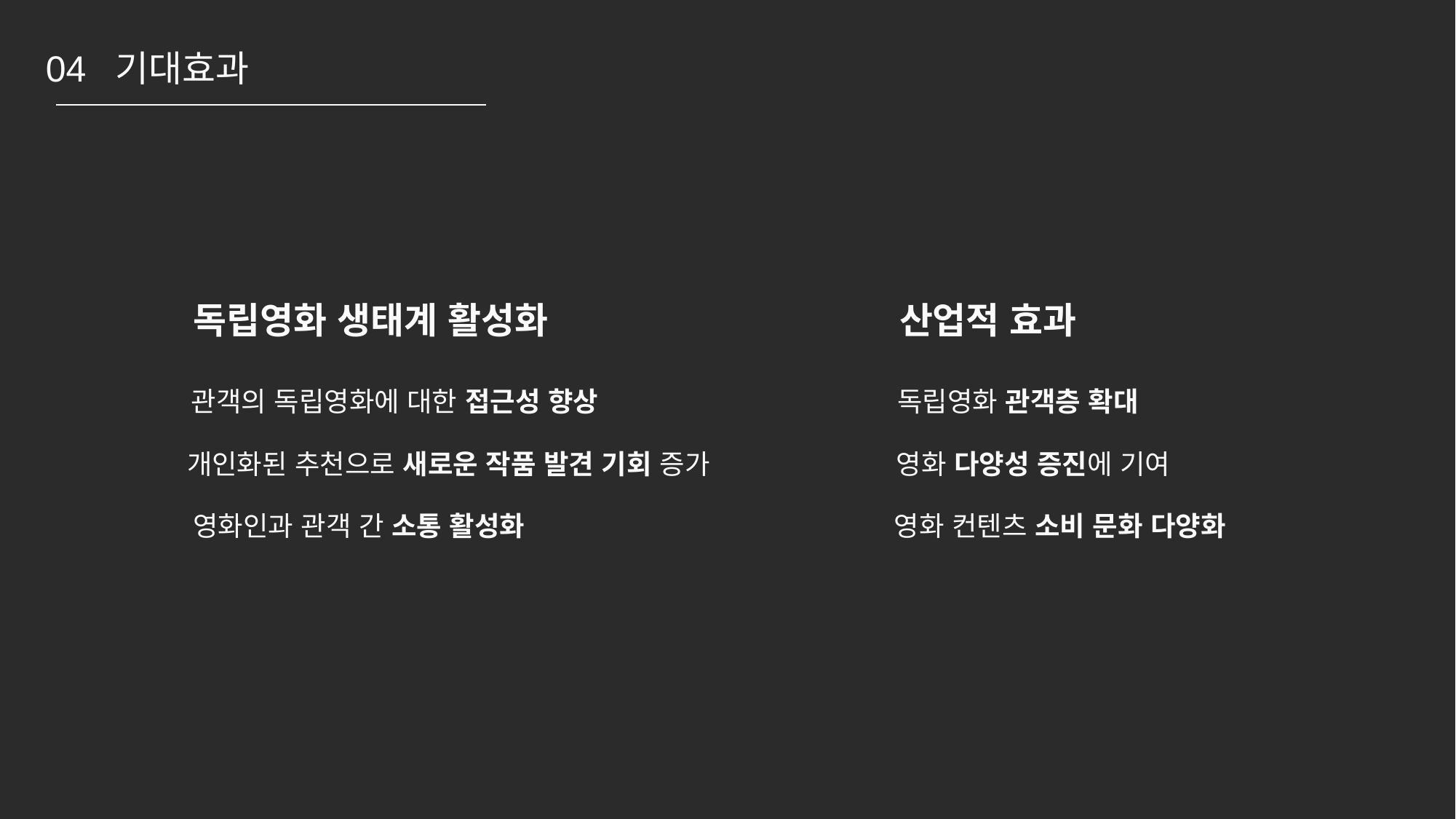

04  기대효과
독립영화 생태계 활성화
산업적 효과
관객의 독립영화에 대한 접근성 향상
독립영화 관객층 확대
개인화된 추천으로 새로운 작품 발견 기회 증가
영화 다양성 증진에 기여
영화인과 관객 간 소통 활성화
영화 컨텐츠 소비 문화 다양화